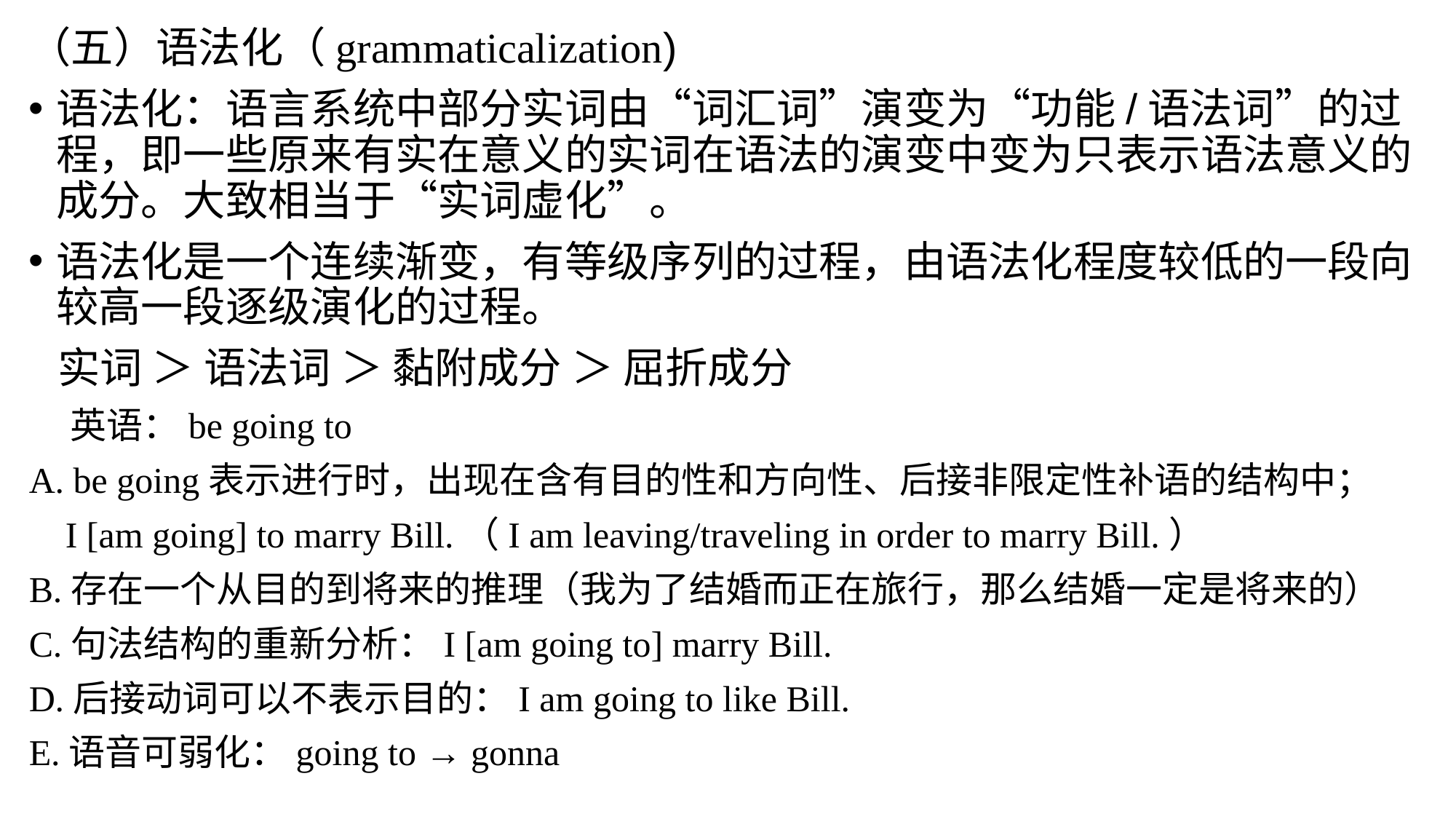

（五）语法化（grammaticalization)
语法化：语言系统中部分实词由“词汇词”演变为“功能/语法词”的过程，即一些原来有实在意义的实词在语法的演变中变为只表示语法意义的成分。大致相当于“实词虚化”。
语法化是一个连续渐变，有等级序列的过程，由语法化程度较低的一段向较高一段逐级演化的过程。
  实词 ＞ 语法词 ＞ 黏附成分 ＞ 屈折成分
    英语：be going to
A. be going表示进行时，出现在含有目的性和方向性、后接非限定性补语的结构中；
    I [am going] to marry Bill.（I am leaving/traveling in order to marry Bill.）
B.存在一个从目的到将来的推理（我为了结婚而正在旅行，那么结婚一定是将来的）
C.句法结构的重新分析：I [am going to] marry Bill.
D.后接动词可以不表示目的：I am going to like Bill.
E.语音可弱化：going to → gonna